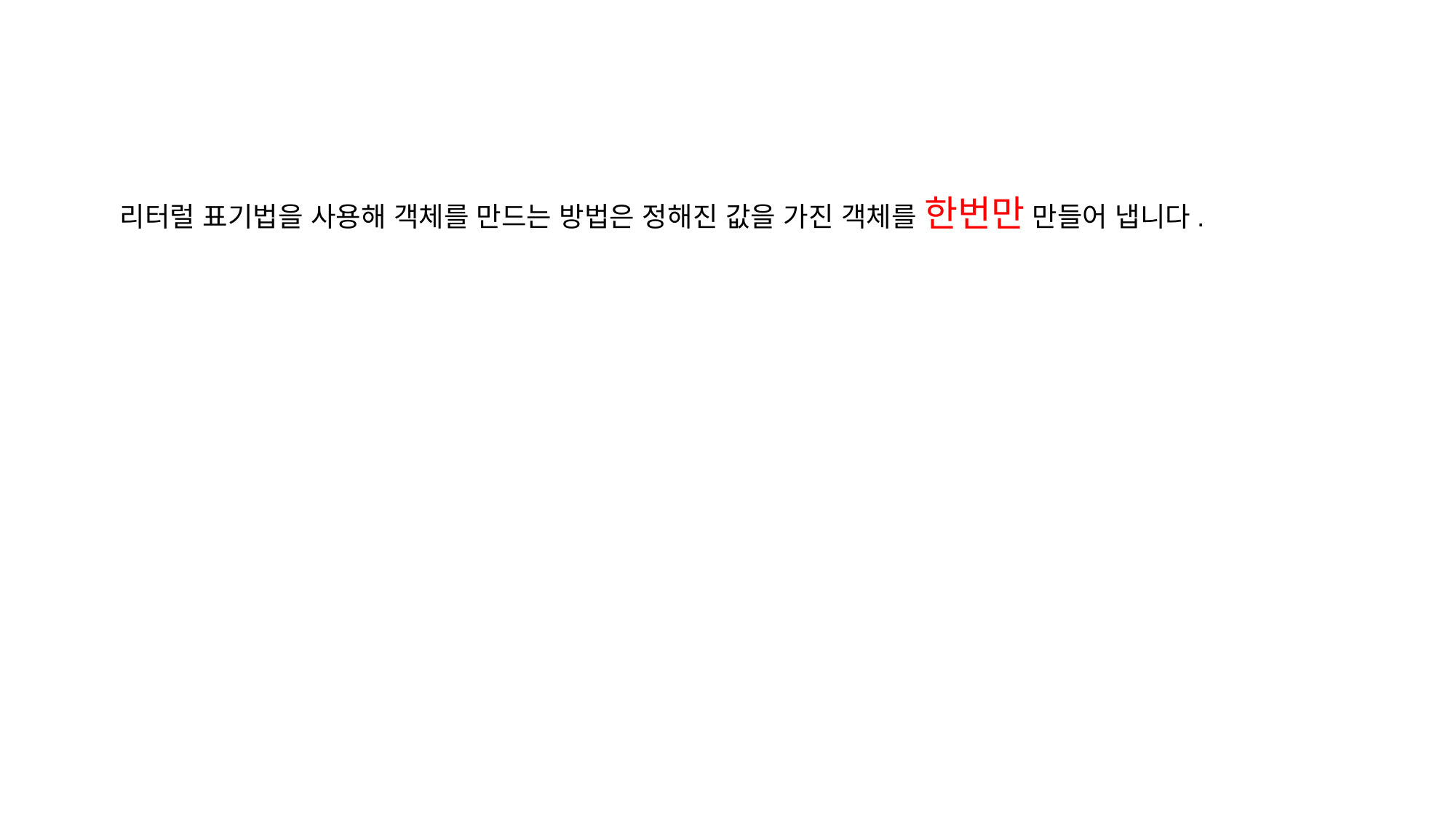

리터럴 표기법을 사용해 객체를 만드는 방법은 정해진 값을 가진 객체를 한번만 만들어 냅니다.